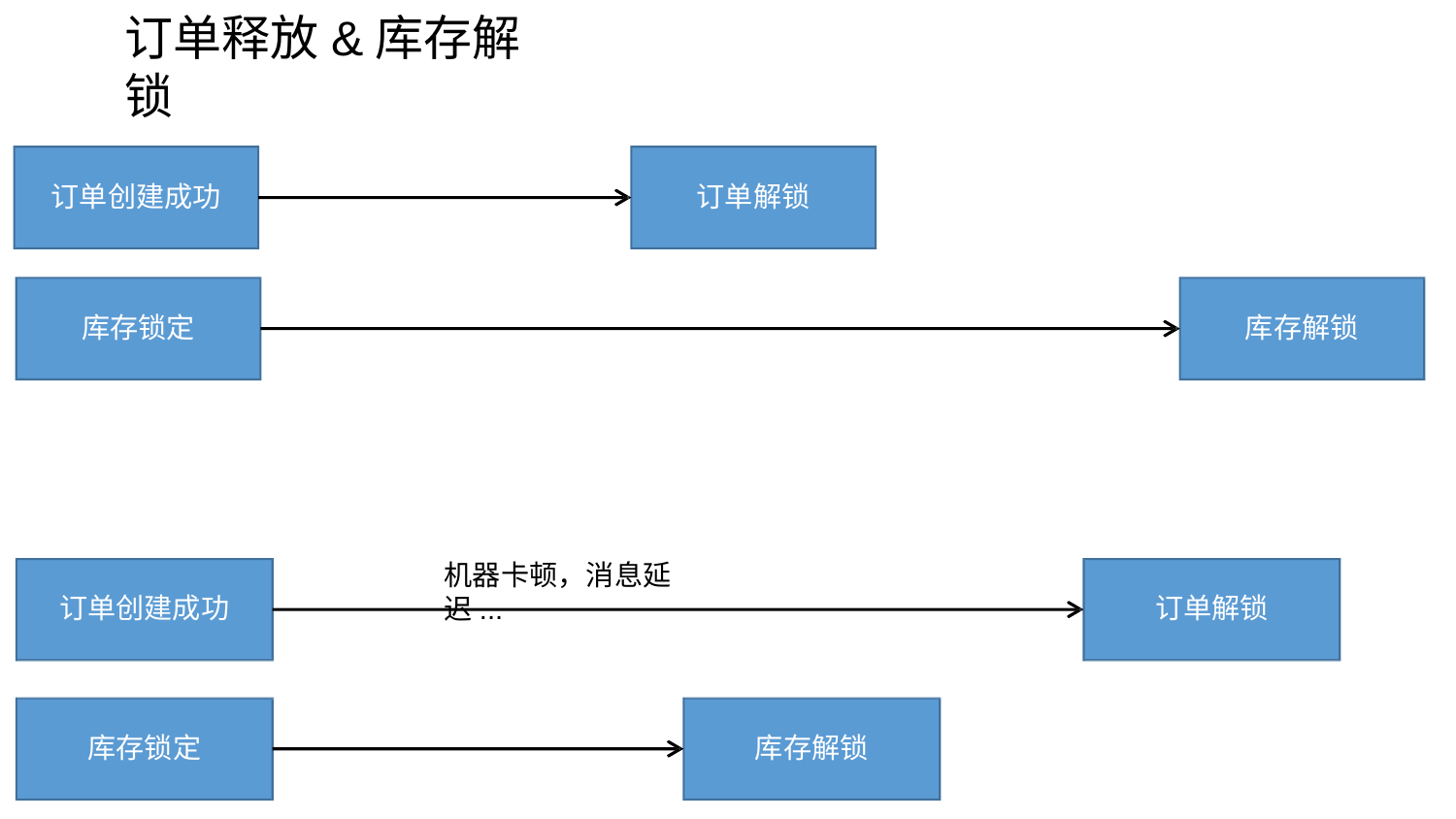

# 订单释放&库存解锁

订单解锁
订单创建成功

库存解锁
库存锁定

机器卡顿，消息延迟...

订单创建成功
订单解锁

库存锁定
库存解锁